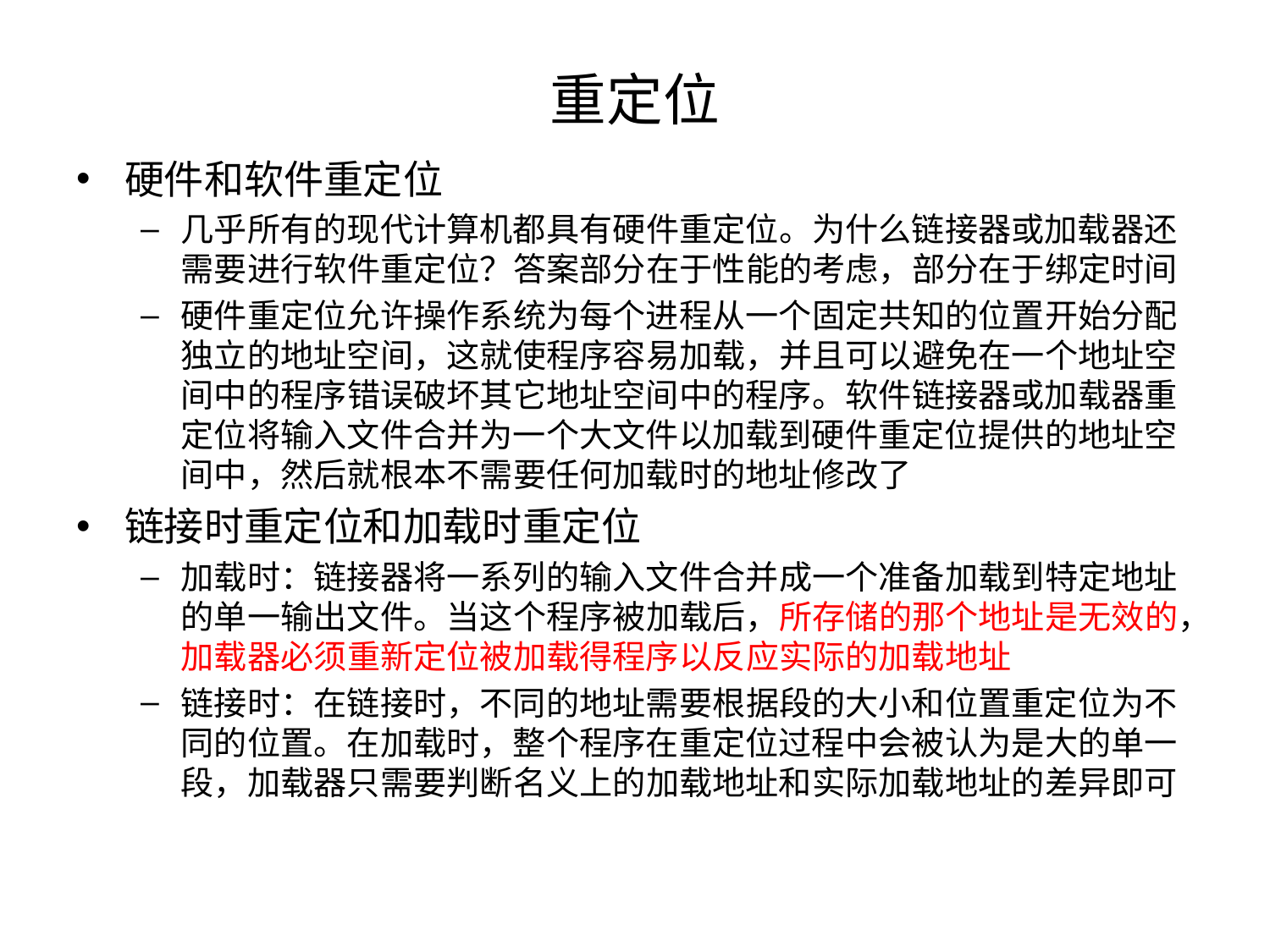

# 重定位
硬件和软件重定位
几乎所有的现代计算机都具有硬件重定位。为什么链接器或加载器还需要进行软件重定位？答案部分在于性能的考虑，部分在于绑定时间
硬件重定位允许操作系统为每个进程从一个固定共知的位置开始分配独立的地址空间，这就使程序容易加载，并且可以避免在一个地址空间中的程序错误破坏其它地址空间中的程序。软件链接器或加载器重定位将输入文件合并为一个大文件以加载到硬件重定位提供的地址空间中，然后就根本不需要任何加载时的地址修改了
链接时重定位和加载时重定位
加载时：链接器将一系列的输入文件合并成一个准备加载到特定地址的单一输出文件。当这个程序被加载后，所存储的那个地址是无效的，加载器必须重新定位被加载得程序以反应实际的加载地址
链接时：在链接时，不同的地址需要根据段的大小和位置重定位为不同的位置。在加载时，整个程序在重定位过程中会被认为是大的单一段，加载器只需要判断名义上的加载地址和实际加载地址的差异即可